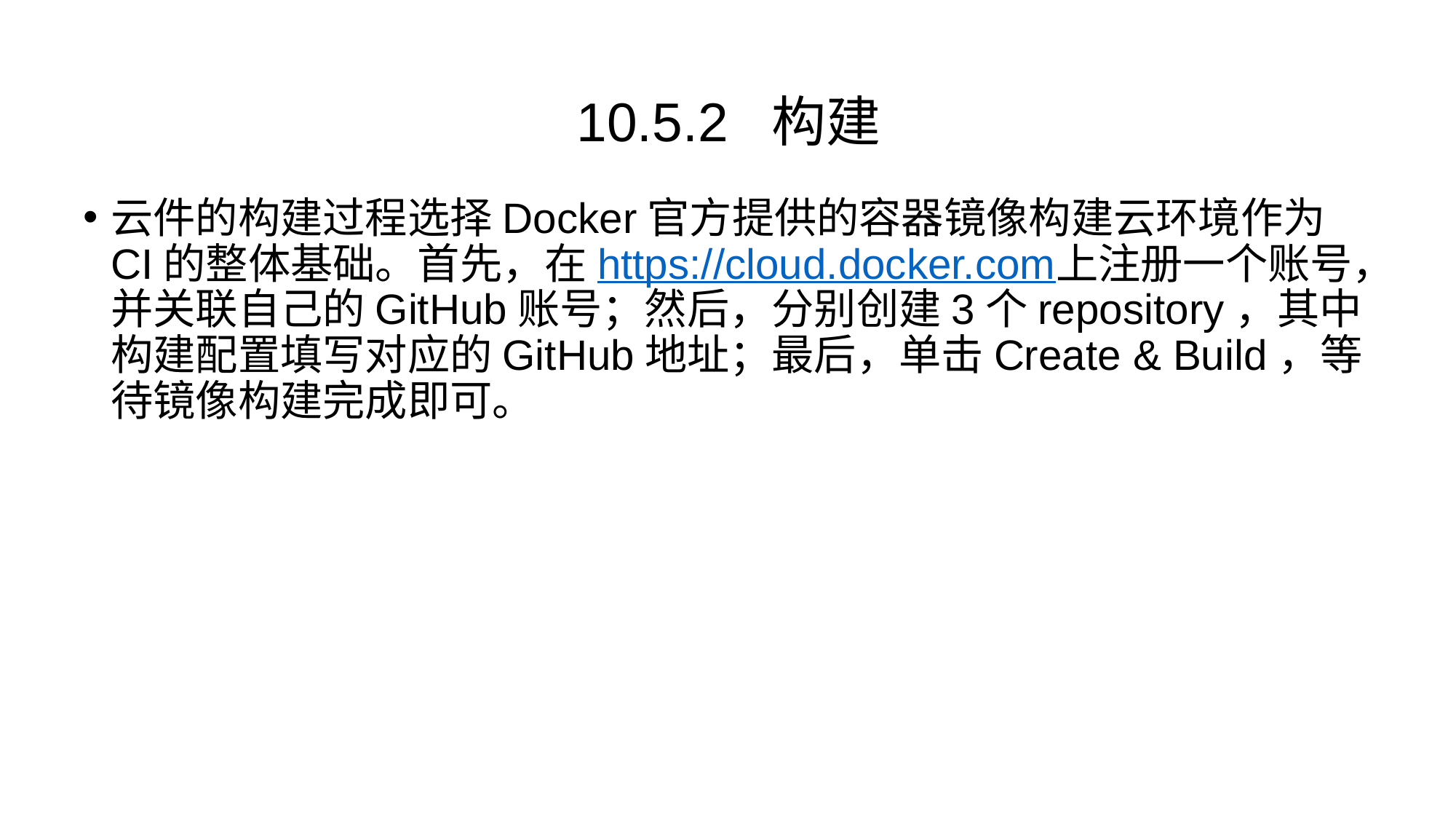

10.5.2  构建
云件的构建过程选择Docker官方提供的容器镜像构建云环境作为CI的整体基础。首先，在https://cloud.docker.com上注册一个账号，并关联自己的GitHub账号；然后，分别创建3个repository，其中构建配置填写对应的GitHub地址；最后，单击Create & Build，等待镜像构建完成即可。